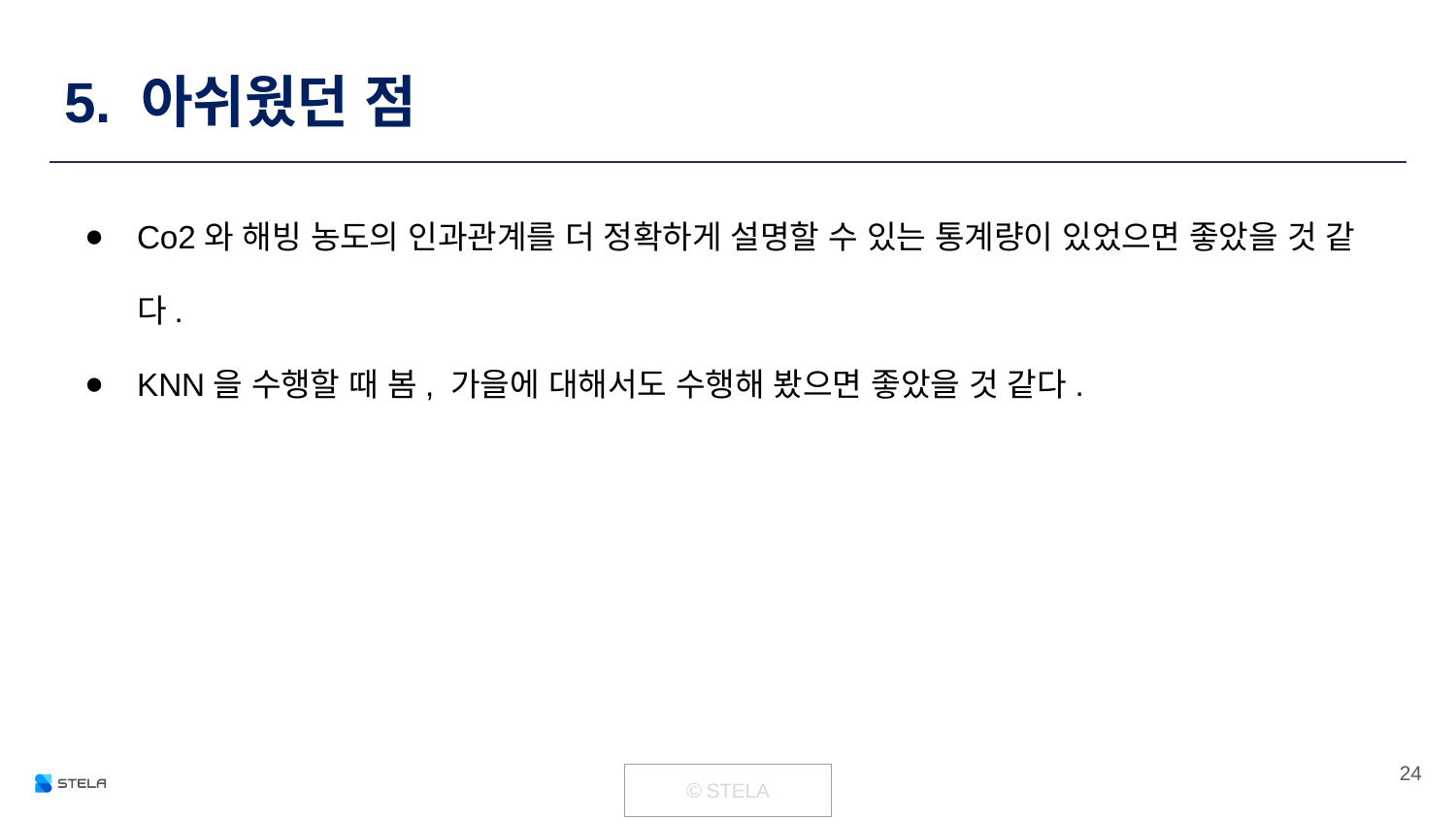

# 5. 아쉬웠던 점
Co2와 해빙 농도의 인과관계를 더 정확하게 설명할 수 있는 통계량이 있었으면 좋았을 것 같다.
KNN을 수행할 때 봄, 가을에 대해서도 수행해 봤으면 좋았을 것 같다.

24
| © STELA |
| --- |